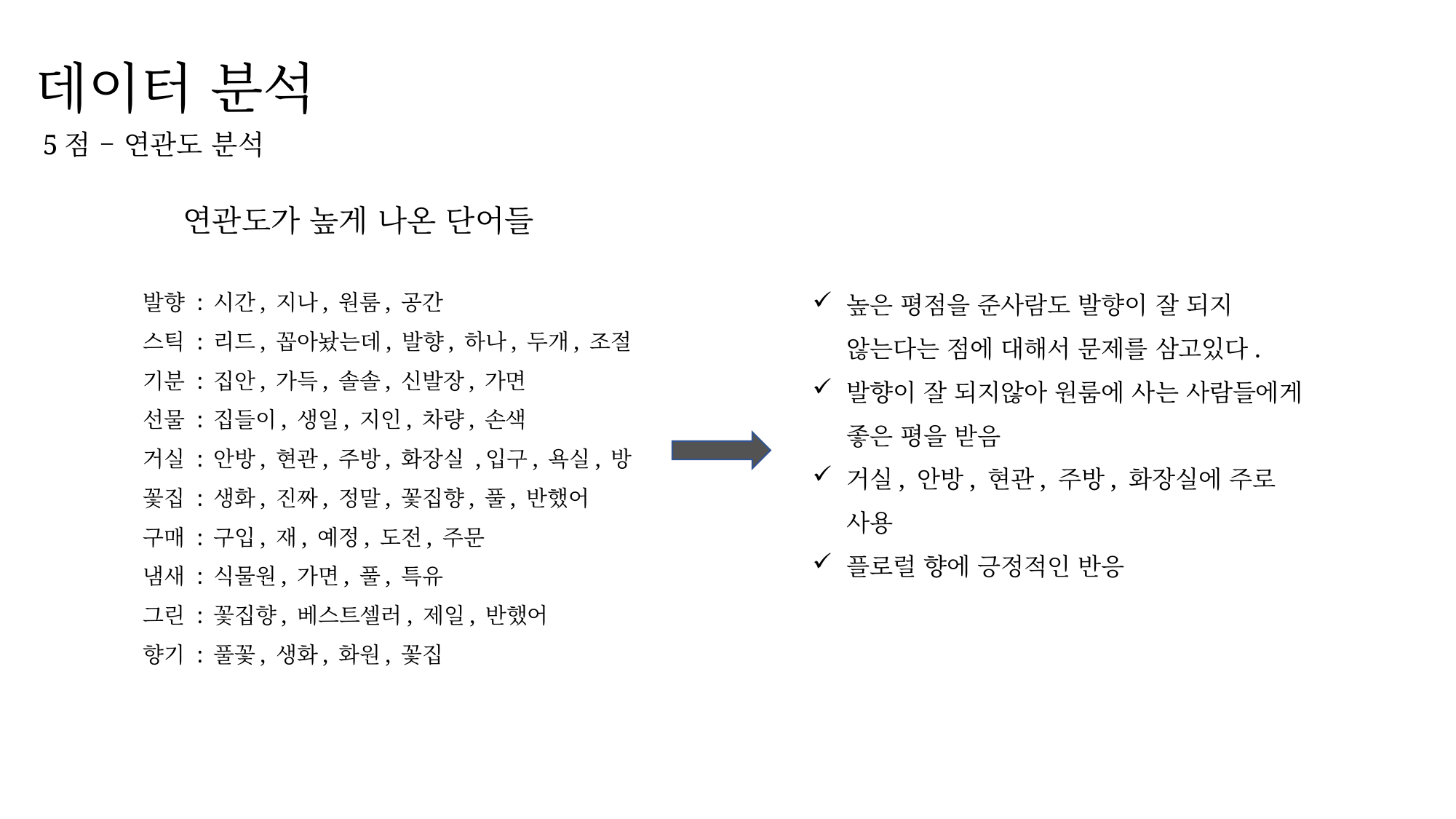

# 데이터 분석
 5점 – 연관도 분석
연관도가 높게 나온 단어들
발향 : 시간, 지나, 원룸, 공간
스틱 : 리드, 꼽아놨는데, 발향, 하나, 두개, 조절
기분 : 집안, 가득, 솔솔, 신발장, 가면
선물 : 집들이, 생일, 지인, 차량, 손색
거실 : 안방, 현관, 주방, 화장실 ,입구, 욕실, 방
꽃집 : 생화, 진짜, 정말, 꽃집향, 풀, 반했어
구매 : 구입, 재, 예정, 도전, 주문
냄새 : 식물원, 가면, 풀, 특유
그린 : 꽃집향, 베스트셀러, 제일, 반했어
향기 : 풀꽃, 생화, 화원, 꽃집
높은 평점을 준사람도 발향이 잘 되지 않는다는 점에 대해서 문제를 삼고있다.
발향이 잘 되지않아 원룸에 사는 사람들에게 좋은 평을 받음
거실, 안방, 현관, 주방, 화장실에 주로 사용
플로럴 향에 긍정적인 반응